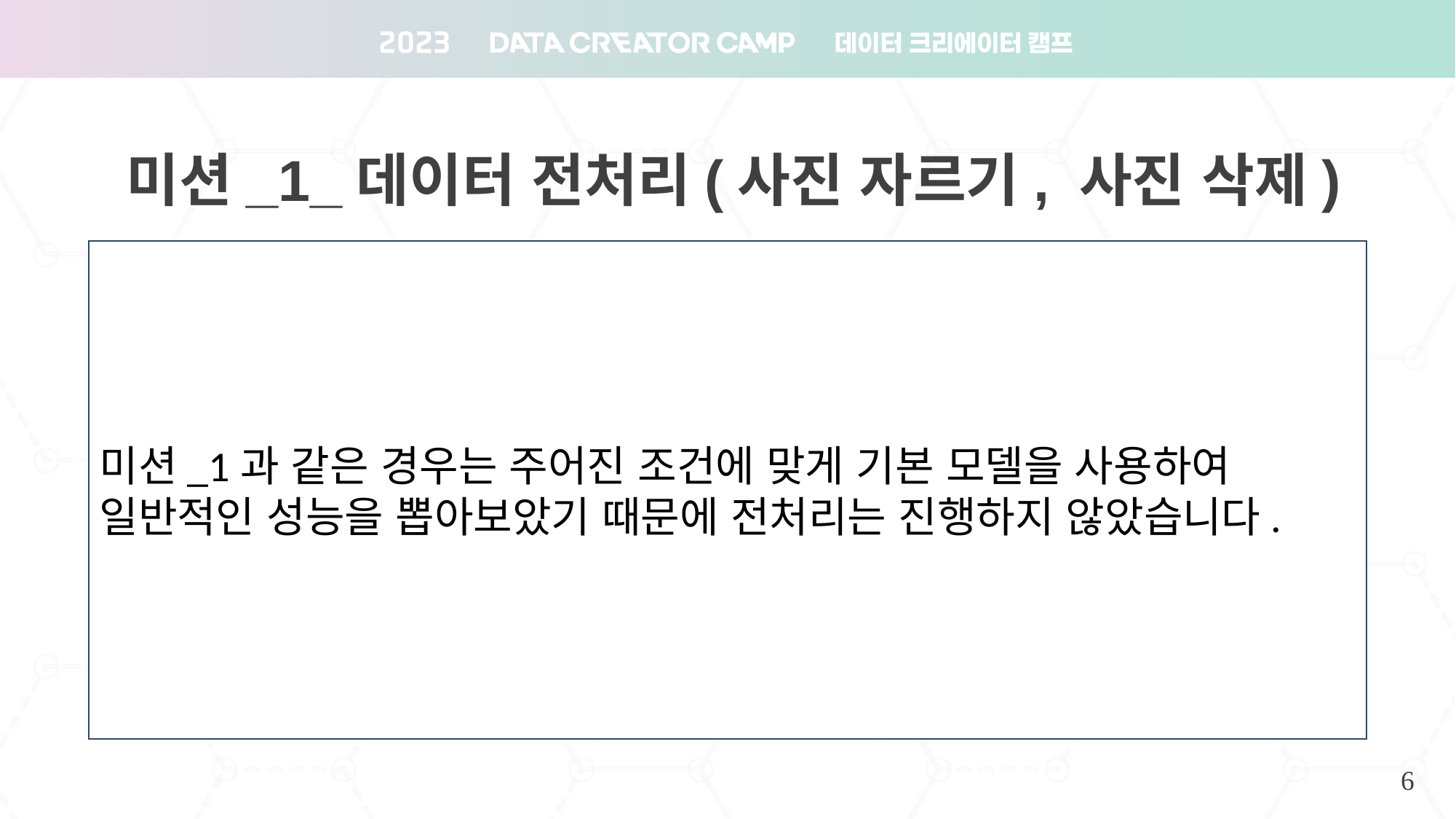

미션_1_데이터 전처리(사진 자르기, 사진 삭제)
미션_1과 같은 경우는 주어진 조건에 맞게 기본 모델을 사용하여 일반적인 성능을 뽑아보았기 때문에 전처리는 진행하지 않았습니다.
6